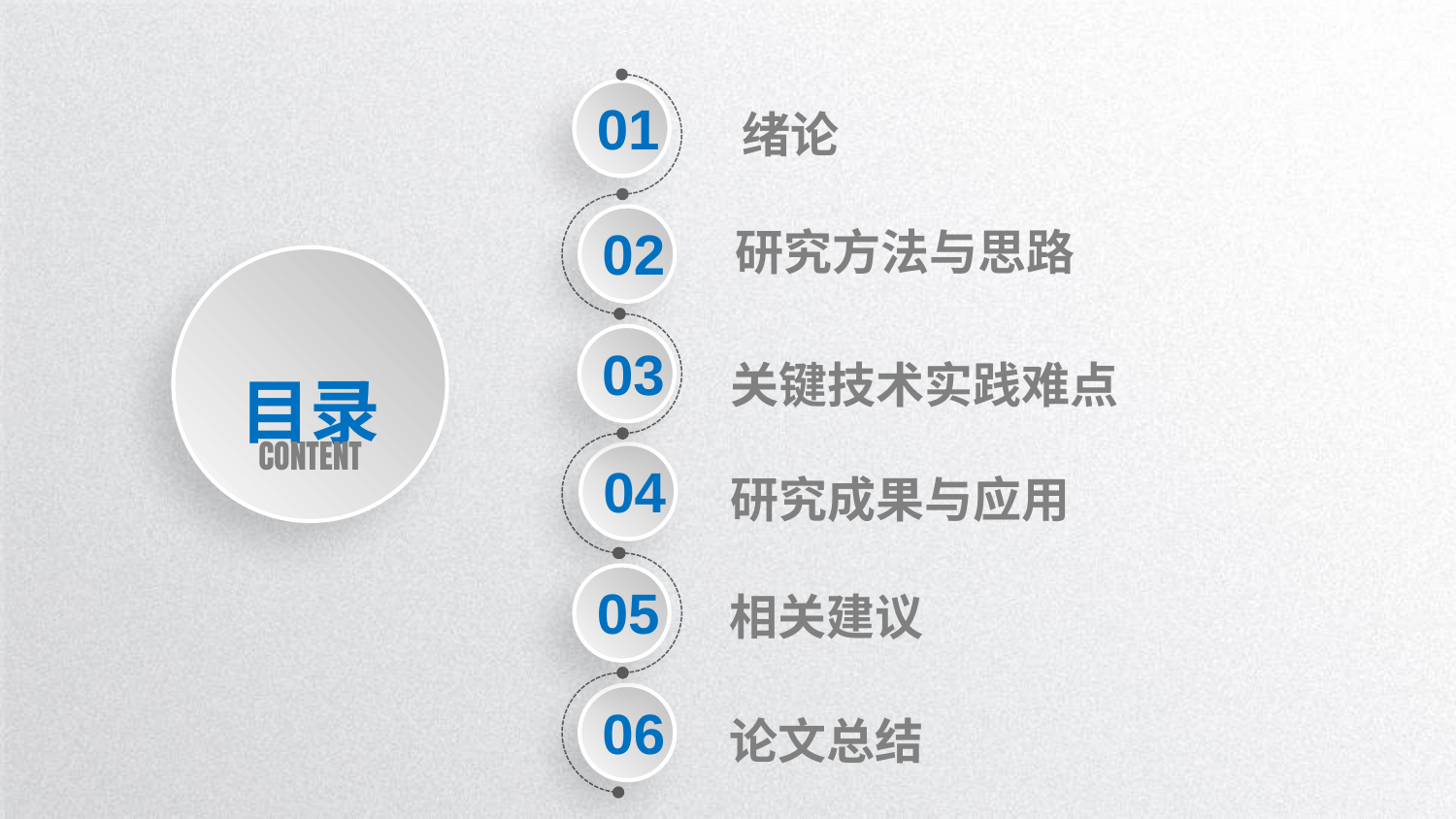

01
绪论

02
研究方法与思路

目录
CONTENT

03
关键技术实践难点

04
研究成果与应用

05
相关建议

06
论文总结